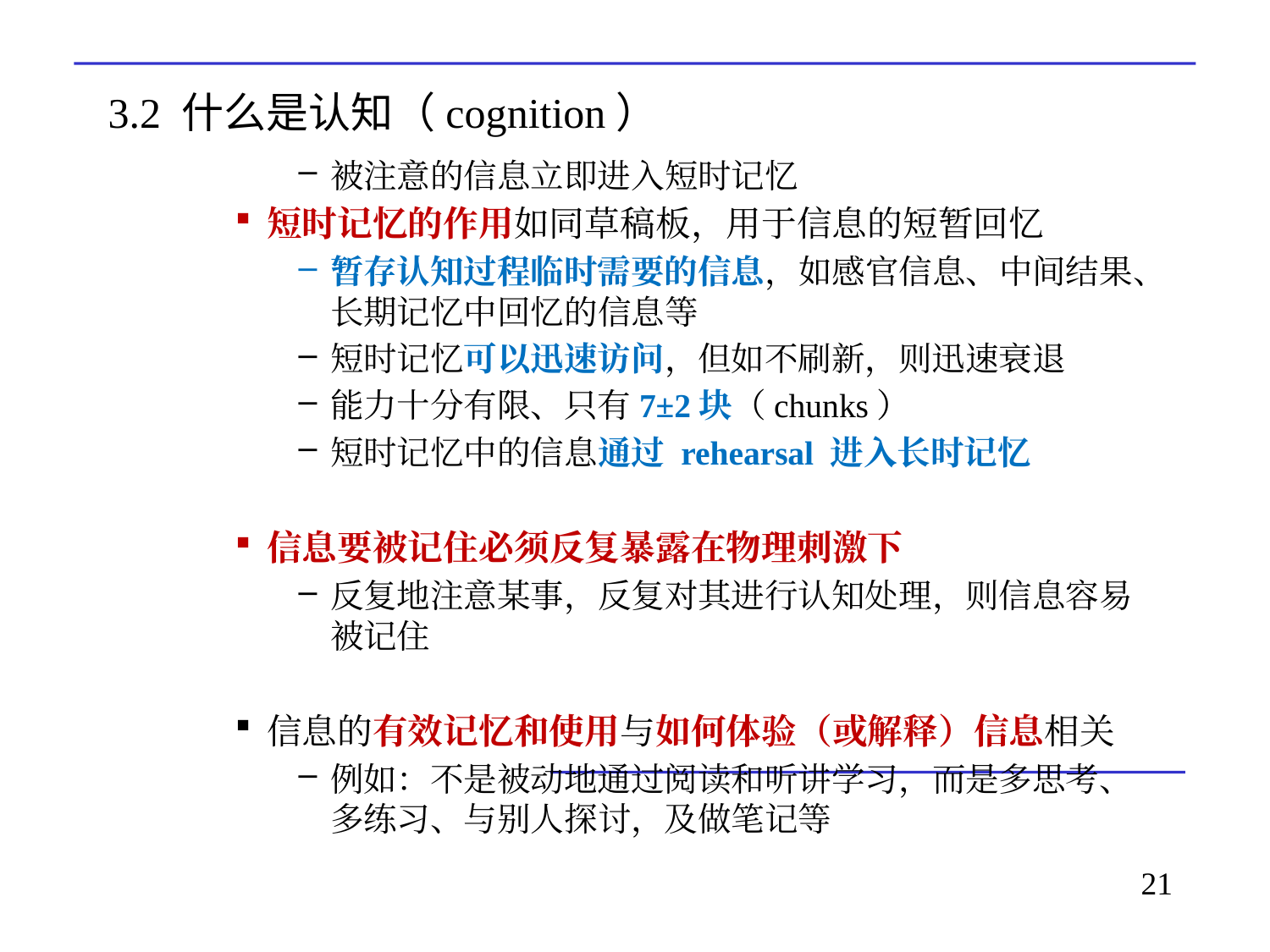

# 3.2 什么是认知（cognition）
被注意的信息立即进入短时记忆
短时记忆的作用如同草稿板，用于信息的短暂回忆
暂存认知过程临时需要的信息，如感官信息、中间结果、长期记忆中回忆的信息等
短时记忆可以迅速访问，但如不刷新，则迅速衰退
能力十分有限、只有7±2块（chunks）
短时记忆中的信息通过 rehearsal 进入长时记忆

信息要被记住必须反复暴露在物理刺激下
反复地注意某事，反复对其进行认知处理，则信息容易被记住

信息的有效记忆和使用与如何体验（或解释）信息相关
例如：不是被动地通过阅读和听讲学习，而是多思考、多练习、与别人探讨，及做笔记等
21